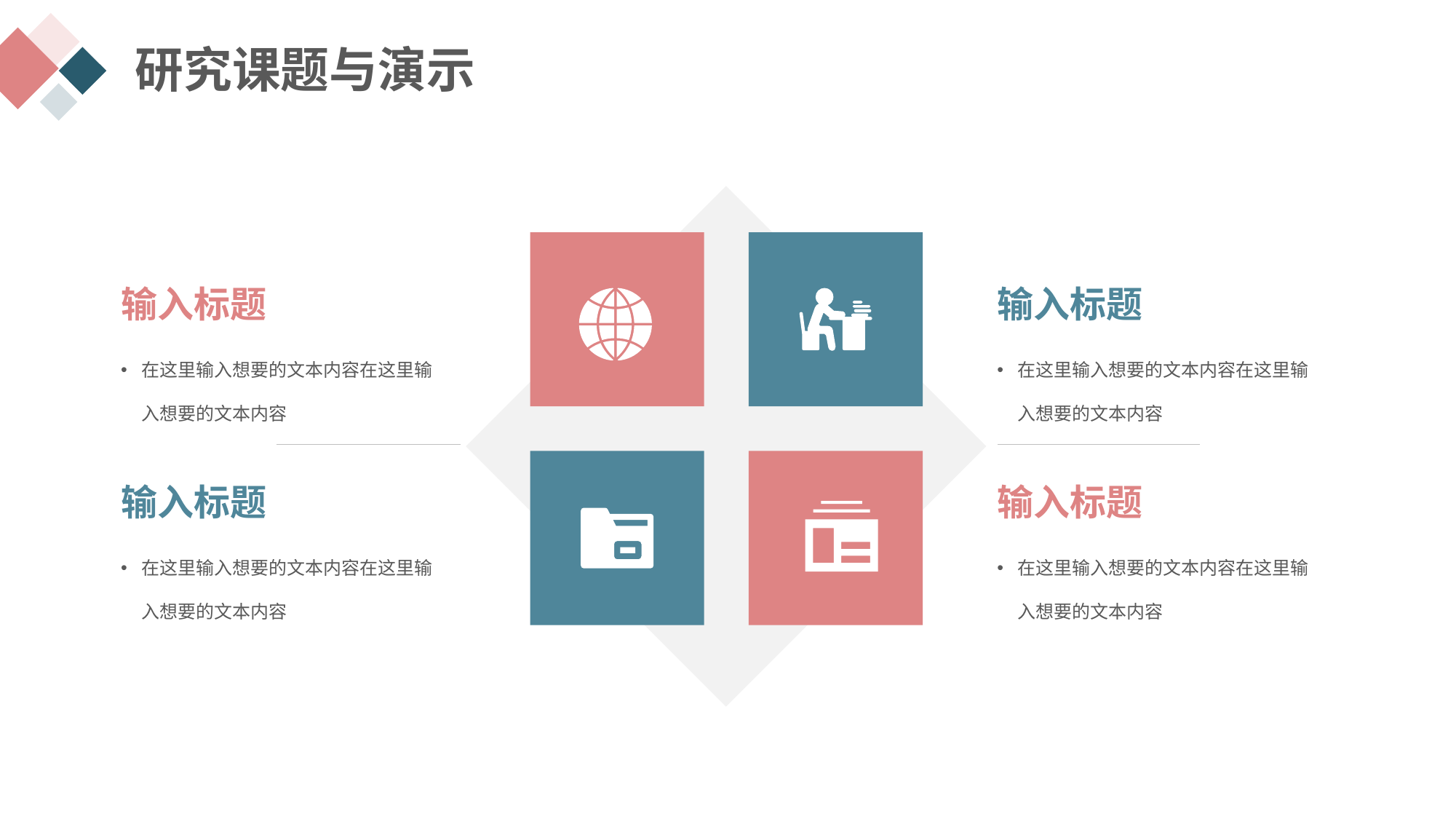

研究课题与演示

输入标题
输入标题

在这里输入想要的文本内容在这里输入想要的文本内容
在这里输入想要的文本内容在这里输入想要的文本内容

输入标题
输入标题

在这里输入想要的文本内容在这里输入想要的文本内容
在这里输入想要的文本内容在这里输入想要的文本内容